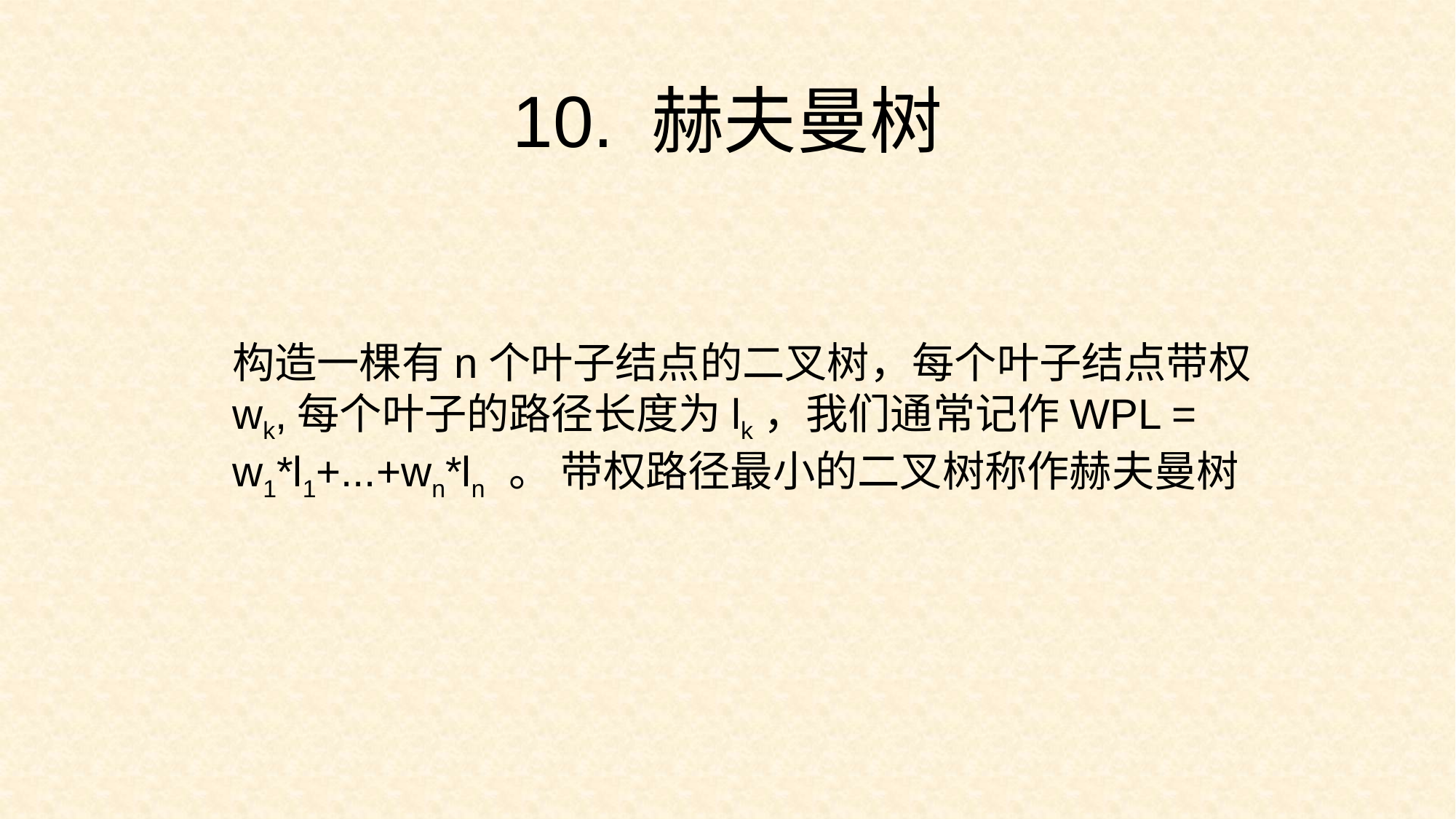

10. 赫夫曼树
构造一棵有n个叶子结点的二叉树，每个叶子结点带权wk,每个叶子的路径长度为lk，我们通常记作WPL = w1*l1+...+wn*ln  。 带权路径最小的二叉树称作赫夫曼树